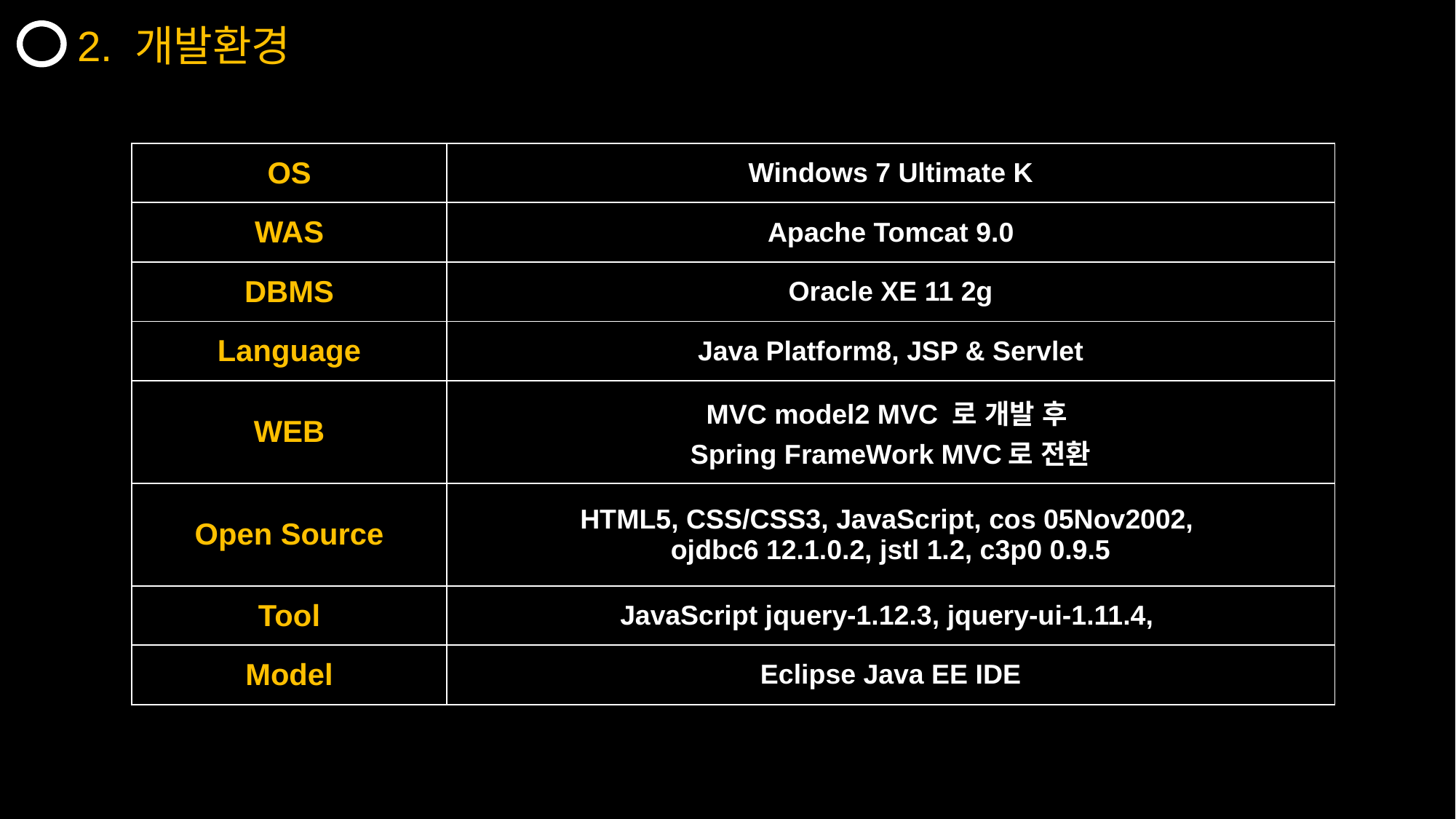

2. 개발환경

| OS | Windows 7 Ultimate K |
| --- | --- |
| WAS | Apache Tomcat 9.0 |
| DBMS | Oracle XE 11 2g |
| Language | Java Platform8, JSP & Servlet |
| WEB | MVC model2 MVC 로 개발 후 Spring FrameWork MVC로 전환 |
| Open Source | HTML5, CSS/CSS3, JavaScript, cos 05Nov2002, ojdbc6 12.1.0.2, jstl 1.2, c3p0 0.9.5 |
| Tool | JavaScript jquery-1.12.3, jquery-ui-1.11.4, |
| Model | Eclipse Java EE IDE |